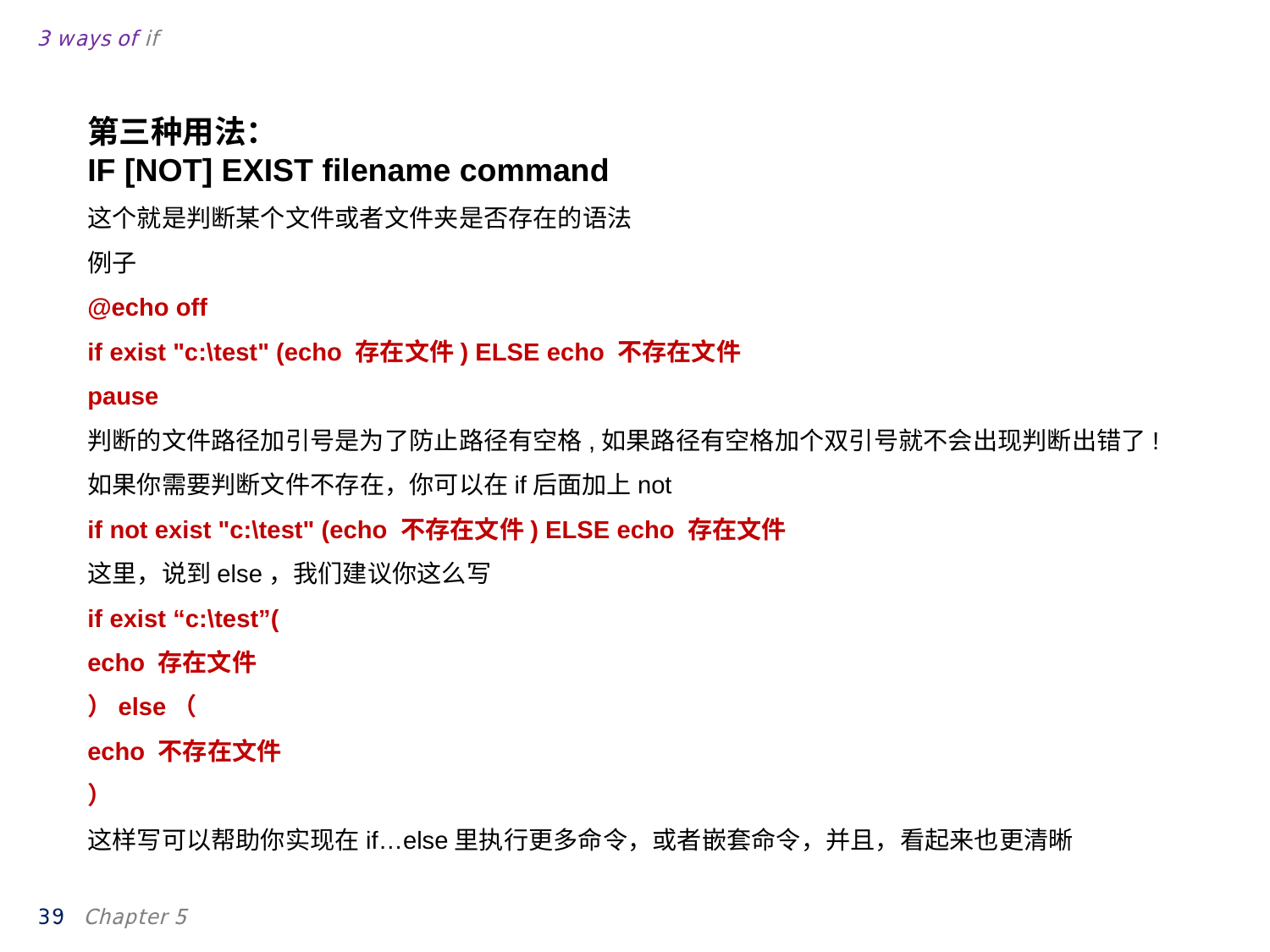

3 ways of if
第三种用法：
IF [NOT] EXIST filename command
这个就是判断某个文件或者文件夹是否存在的语法
例子
@echo off
if exist "c:\test" (echo 存在文件) ELSE echo 不存在文件
pause
判断的文件路径加引号是为了防止路径有空格,如果路径有空格加个双引号就不会出现判断出错了!
如果你需要判断文件不存在，你可以在if后面加上not
if not exist "c:\test" (echo 不存在文件) ELSE echo 存在文件
这里，说到else，我们建议你这么写
if exist “c:\test”(
echo 存在文件
）else（
echo 不存在文件
）
这样写可以帮助你实现在if…else里执行更多命令，或者嵌套命令，并且，看起来也更清晰
39   Chapter 5